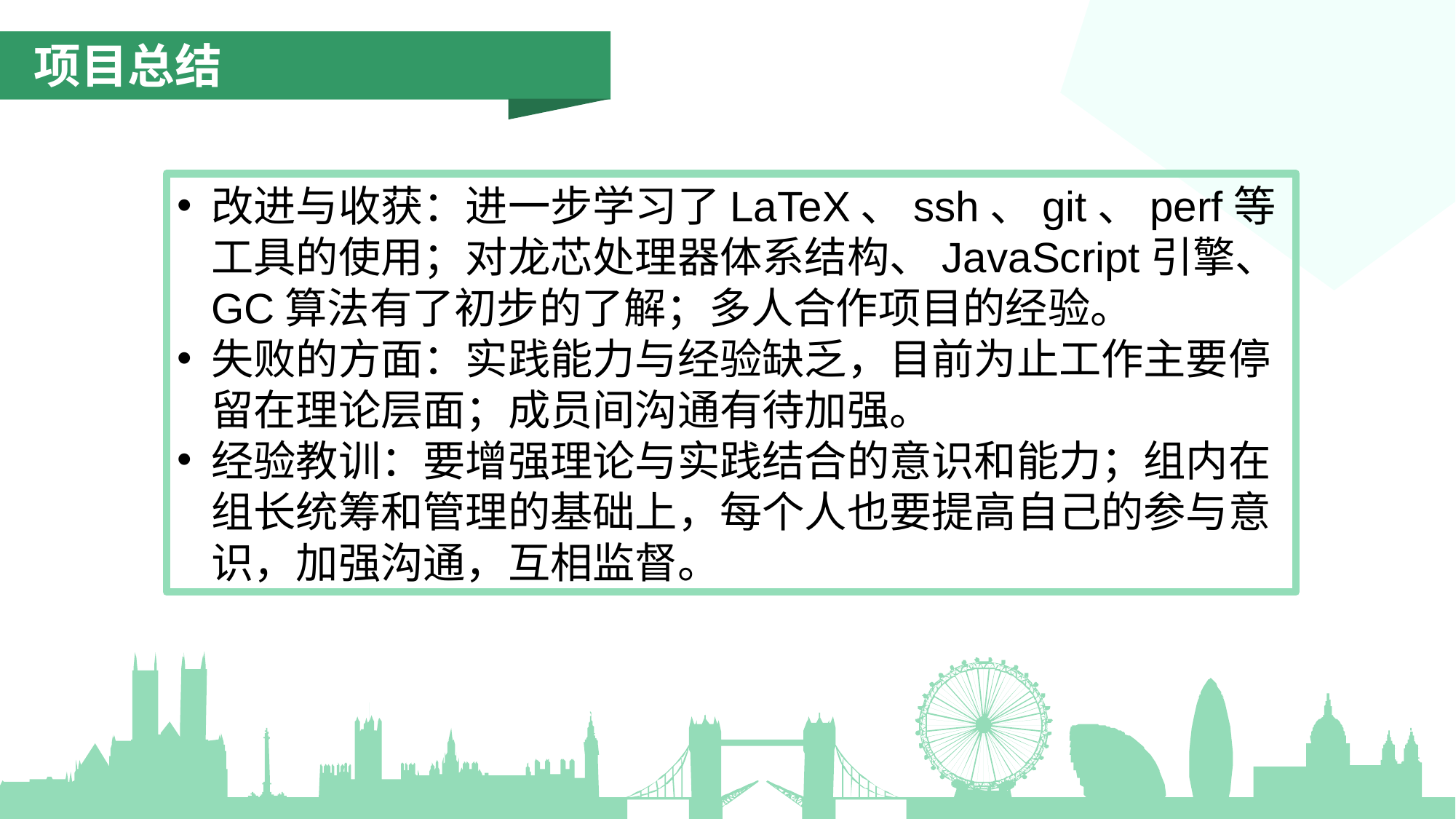

项目总结

改进与收获：进一步学习了LaTeX、ssh、git、perf等工具的使用；对龙芯处理器体系结构、JavaScript引擎、GC算法有了初步的了解；多人合作项目的经验。
失败的方面：实践能力与经验缺乏，目前为止工作主要停留在理论层面；成员间沟通有待加强。
经验教训：要增强理论与实践结合的意识和能力；组内在组长统筹和管理的基础上，每个人也要提高自己的参与意识，加强沟通，互相监督。